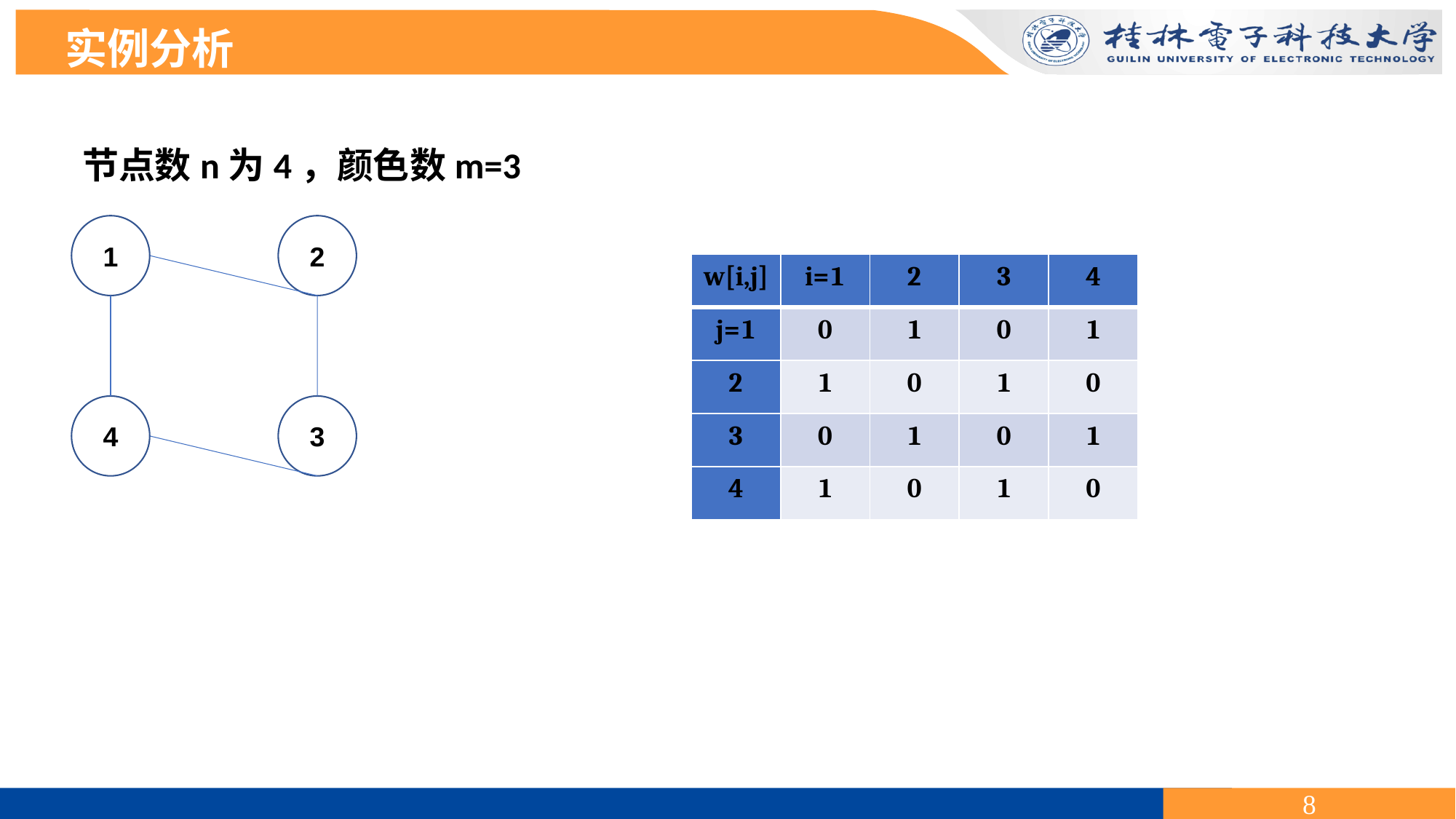

实例分析
节点数n为4，颜色数m=3
1
2
| w[i,j] | i=1 | 2 | 3 | 4 |
| --- | --- | --- | --- | --- |
| j=1 | 0 | 1 | 0 | 1 |
| 2 | 1 | 0 | 1 | 0 |
| 3 | 0 | 1 | 0 | 1 |
| 4 | 1 | 0 | 1 | 0 |
4
3